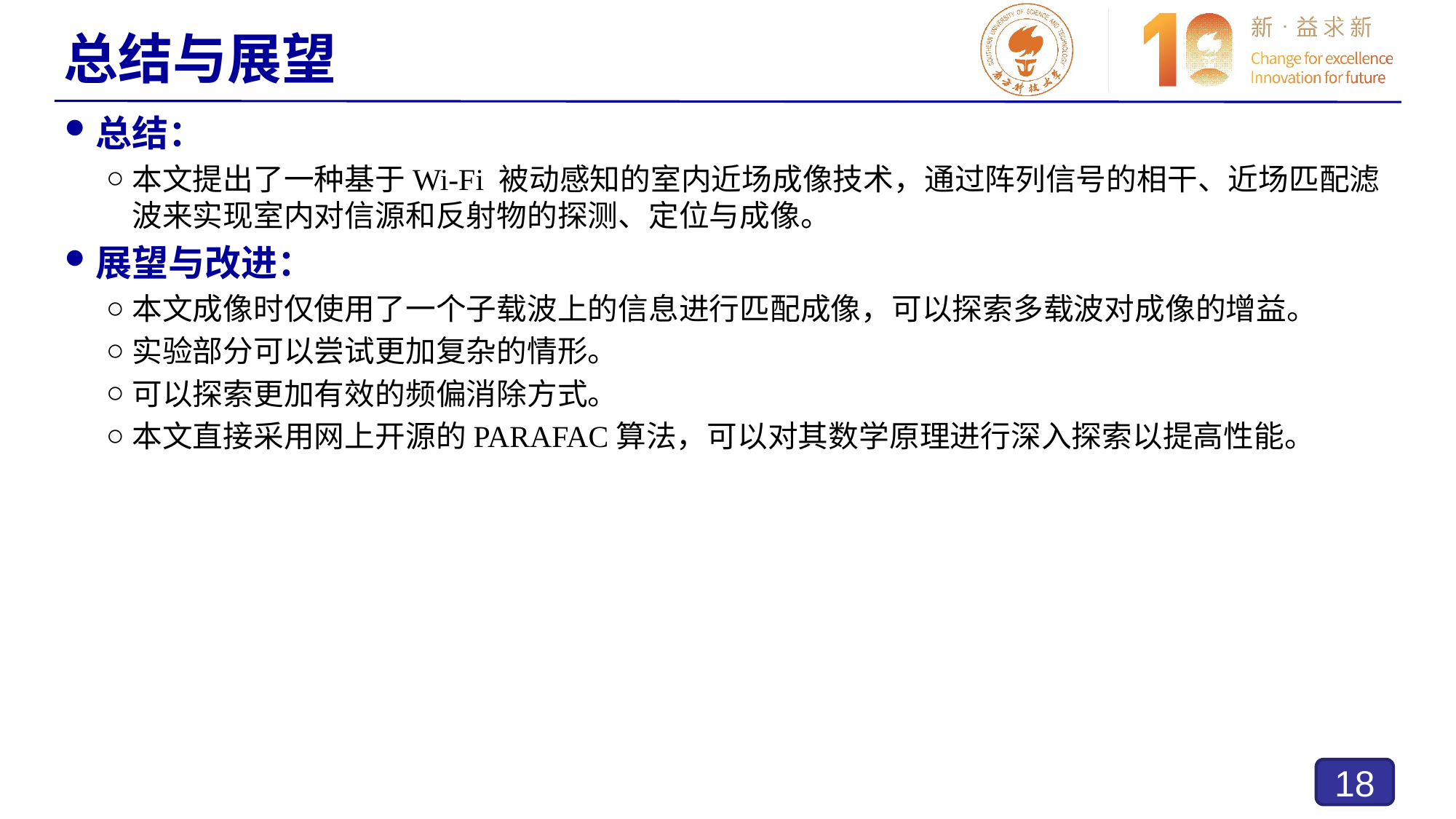

# 总结与展望
总结：
本文提出了一种基于Wi-Fi 被动感知的室内近场成像技术，通过阵列信号的相干、近场匹配滤波来实现室内对信源和反射物的探测、定位与成像。
展望与改进：
本文成像时仅使用了一个子载波上的信息进行匹配成像，可以探索多载波对成像的增益。
实验部分可以尝试更加复杂的情形。
可以探索更加有效的频偏消除方式。
本文直接采用网上开源的PARAFAC算法，可以对其数学原理进行深入探索以提高性能。